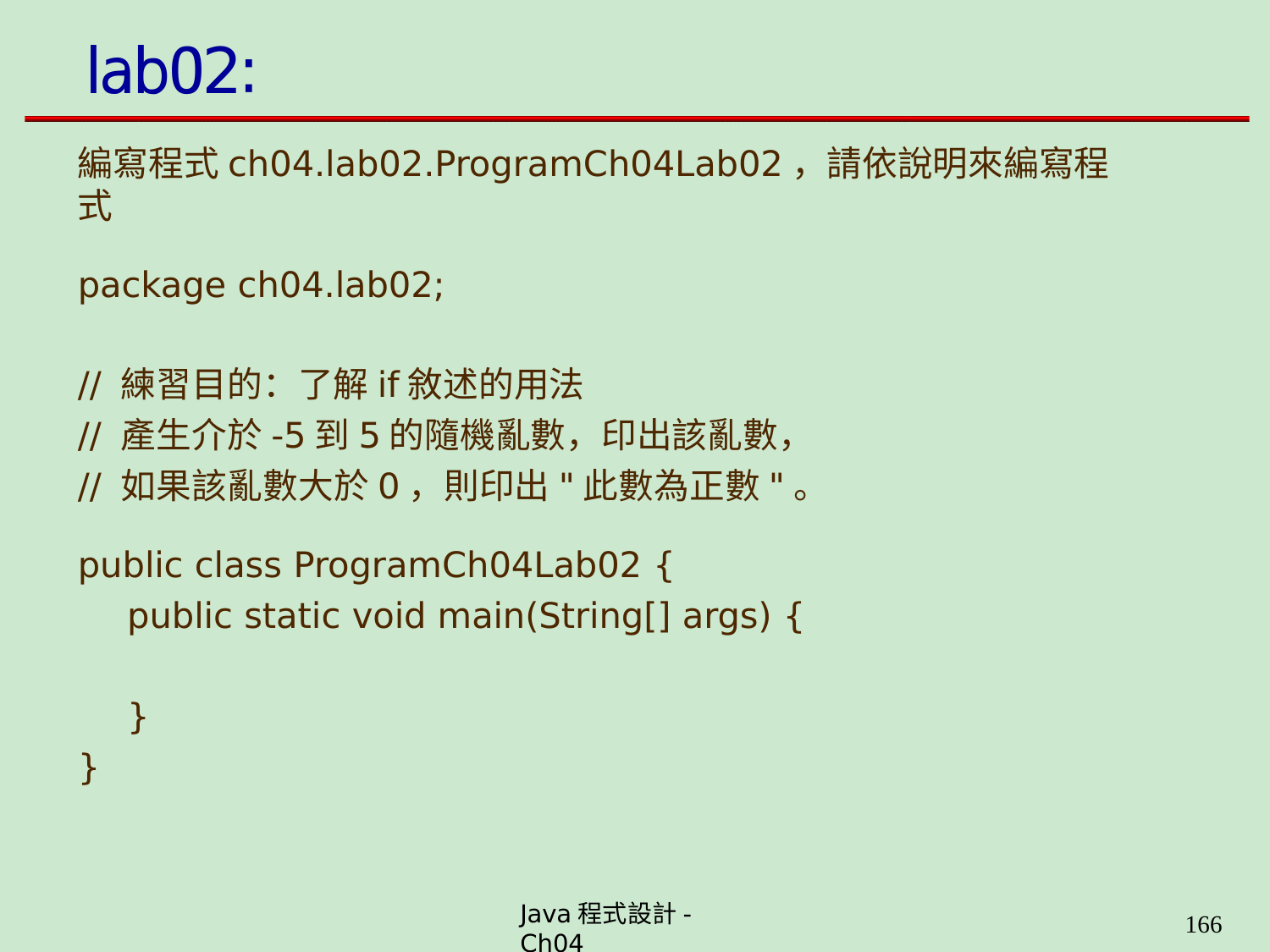

# lab02:
編寫程式ch04.lab02.ProgramCh04Lab02，請依說明來編寫程式

package ch04.lab02;

// 練習目的：了解if敘述的用法
// 產生介於-5到5的隨機亂數，印出該亂數，
// 如果該亂數大於0，則印出"此數為正數"。

public class ProgramCh04Lab02 {
public static void main(String[] args) {

}
}
Java程式設計-Ch04
166